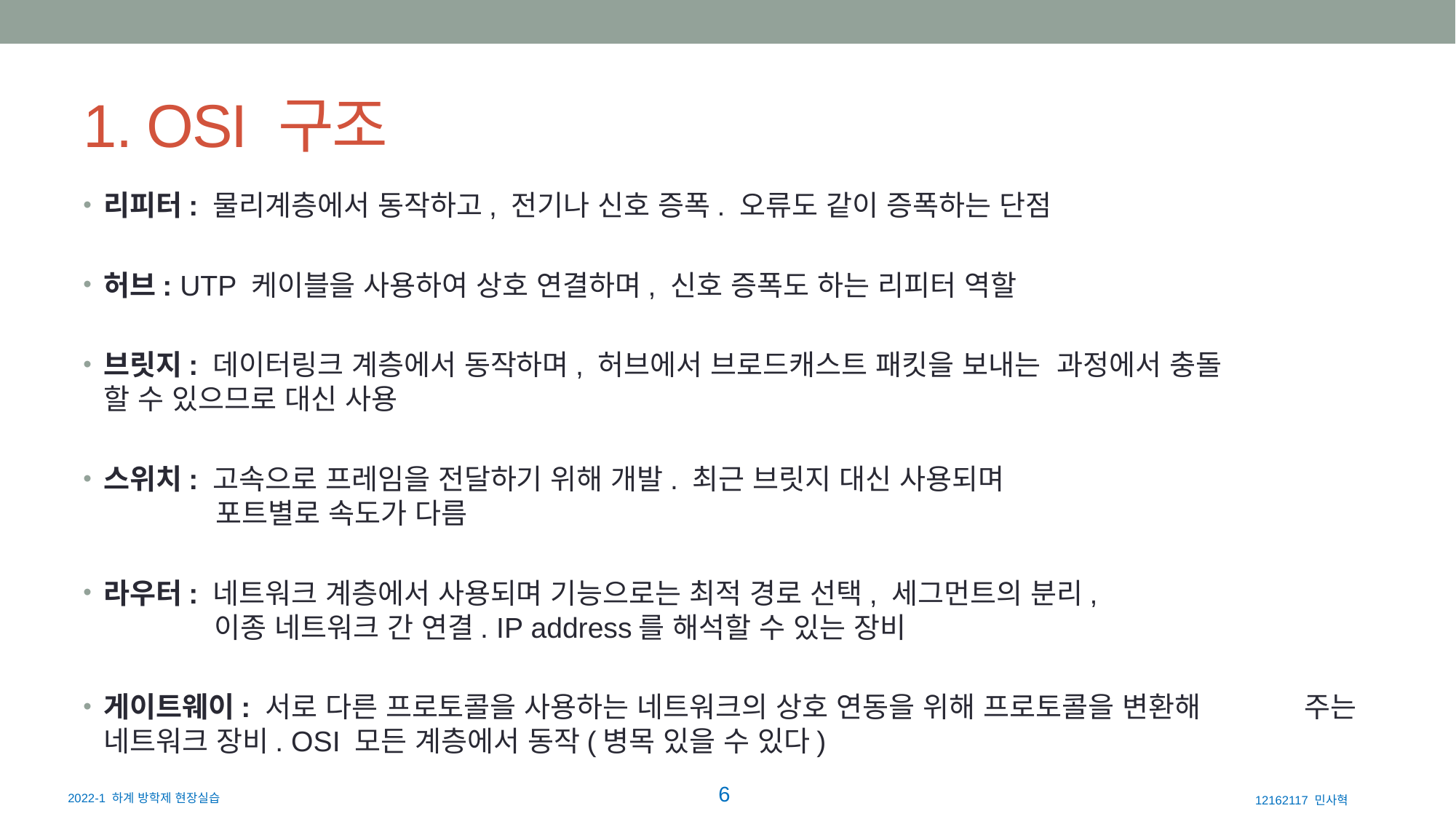

# 1. OSI 구조
리피터: 물리계층에서 동작하고, 전기나 신호 증폭. 오류도 같이 증폭하는 단점

허브: UTP 케이블을 사용하여 상호 연결하며, 신호 증폭도 하는 리피터 역할

브릿지: 데이터링크 계층에서 동작하며, 허브에서 브로드캐스트 패킷을 보내는  과정에서 충돌        	    할 수 있으므로 대신 사용

스위치: 고속으로 프레임을 전달하기 위해 개발. 최근 브릿지 대신 사용되며
              포트별로 속도가 다름

라우터: 네트워크 계층에서 사용되며 기능으로는 최적 경로 선택, 세그먼트의 분리,
             이종 네트워크 간 연결. IP address를 해석할 수 있는 장비

게이트웨이: 서로 다른 프로토콜을 사용하는 네트워크의 상호 연동을 위해 프로토콜을 변환해	         주는 네트워크 장비. OSI 모든 계층에서 동작(병목 있을 수 있다)